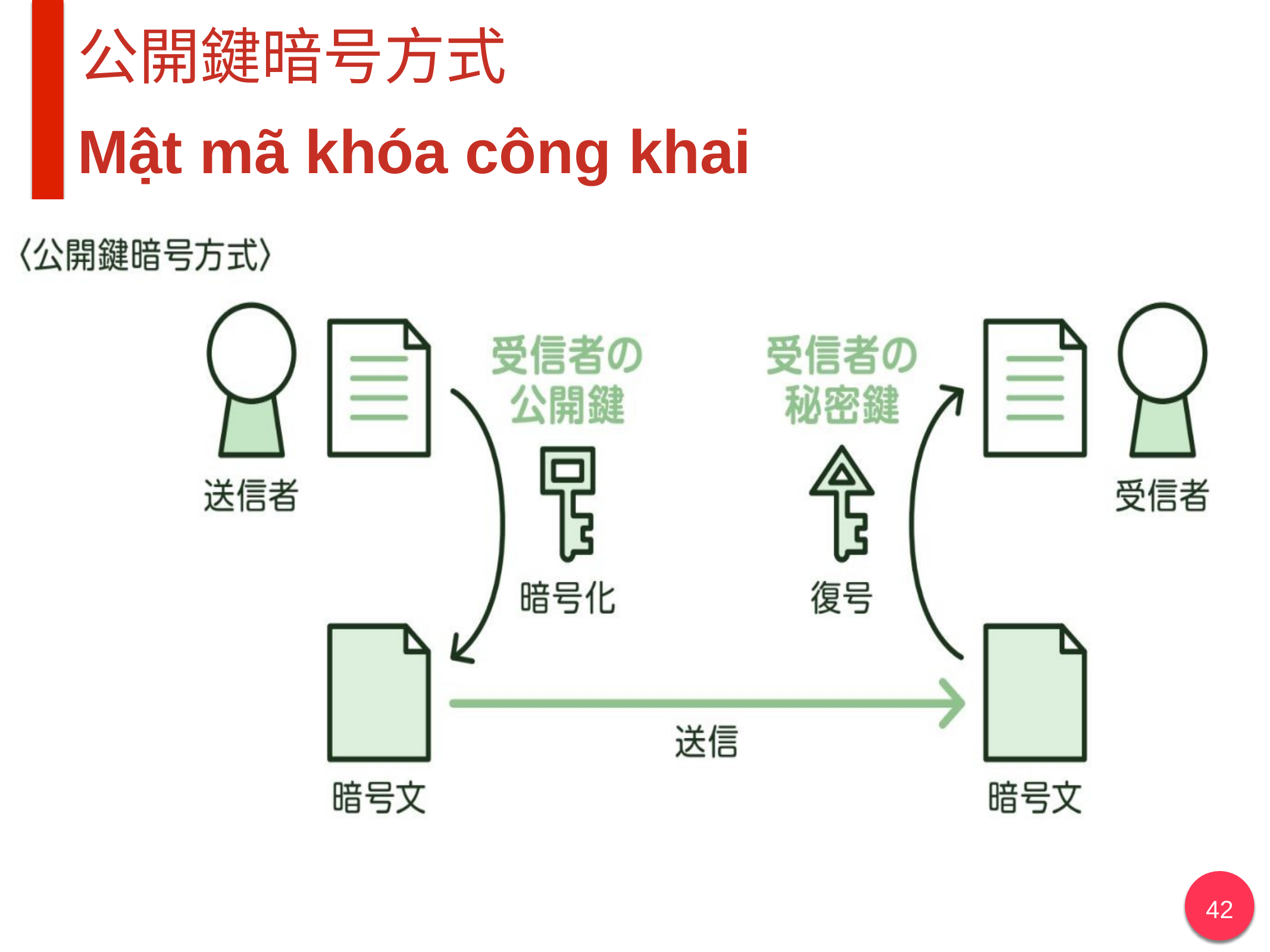

公開鍵暗号方式
Mật mã khóa công khai
42